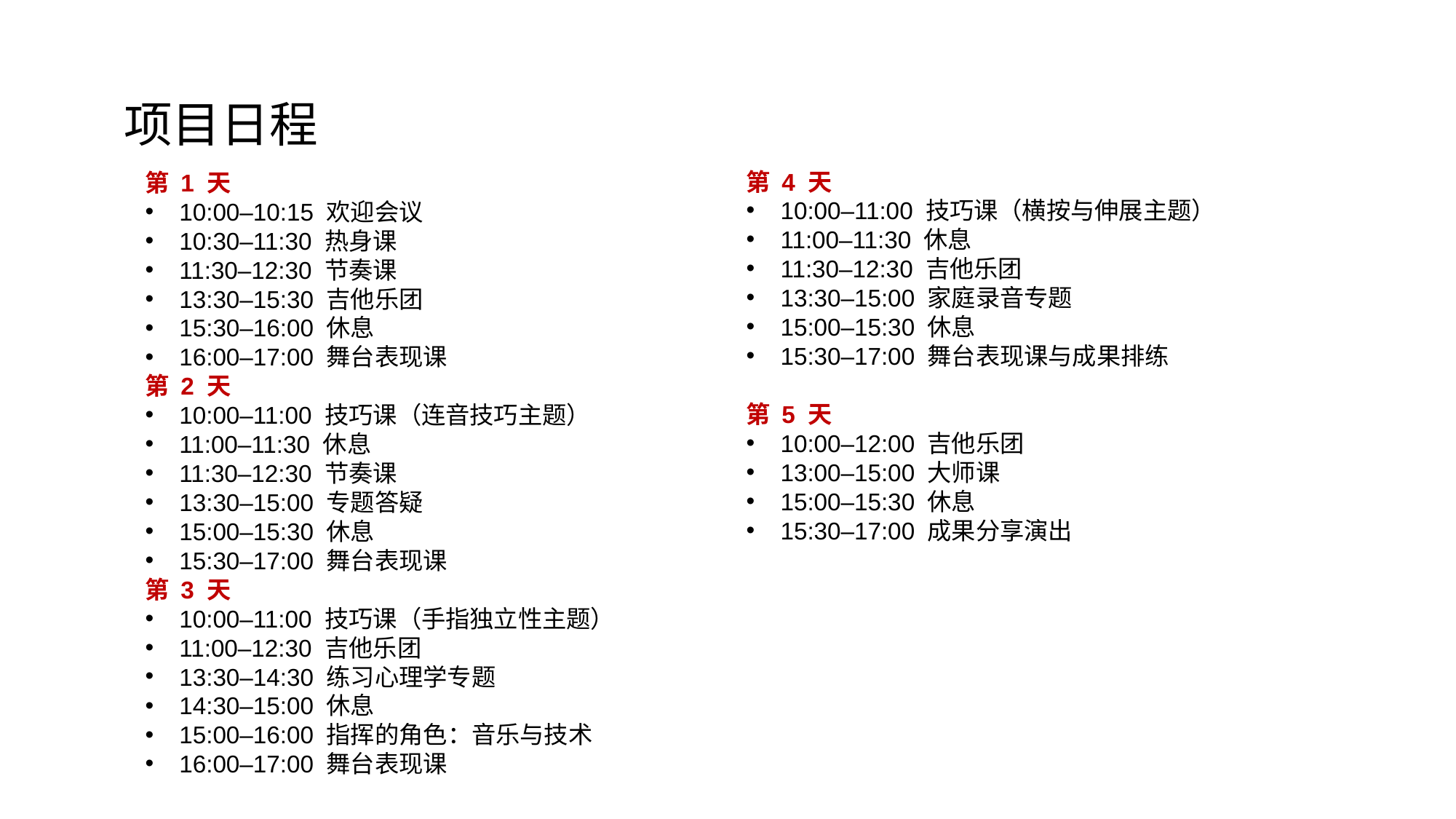

项目日程
第 4 天
10:00–11:00 技巧课（横按与伸展主题）
11:00–11:30 休息
11:30–12:30 吉他乐团
13:30–15:00 家庭录音专题
15:00–15:30 休息
15:30–17:00 舞台表现课与成果排练

第 5 天
10:00–12:00 吉他乐团
13:00–15:00 大师课
15:00–15:30 休息
15:30–17:00 成果分享演出
第 1 天
10:00–10:15 欢迎会议
10:30–11:30 热身课
11:30–12:30 节奏课
13:30–15:30 吉他乐团
15:30–16:00 休息
16:00–17:00 舞台表现课
第 2 天
10:00–11:00 技巧课（连音技巧主题）
11:00–11:30 休息
11:30–12:30 节奏课
13:30–15:00 专题答疑
15:00–15:30 休息
15:30–17:00 舞台表现课
第 3 天
10:00–11:00 技巧课（手指独立性主题）
11:00–12:30 吉他乐团
13:30–14:30 练习心理学专题
14:30–15:00 休息
15:00–16:00 指挥的角色：音乐与技术
16:00–17:00 舞台表现课